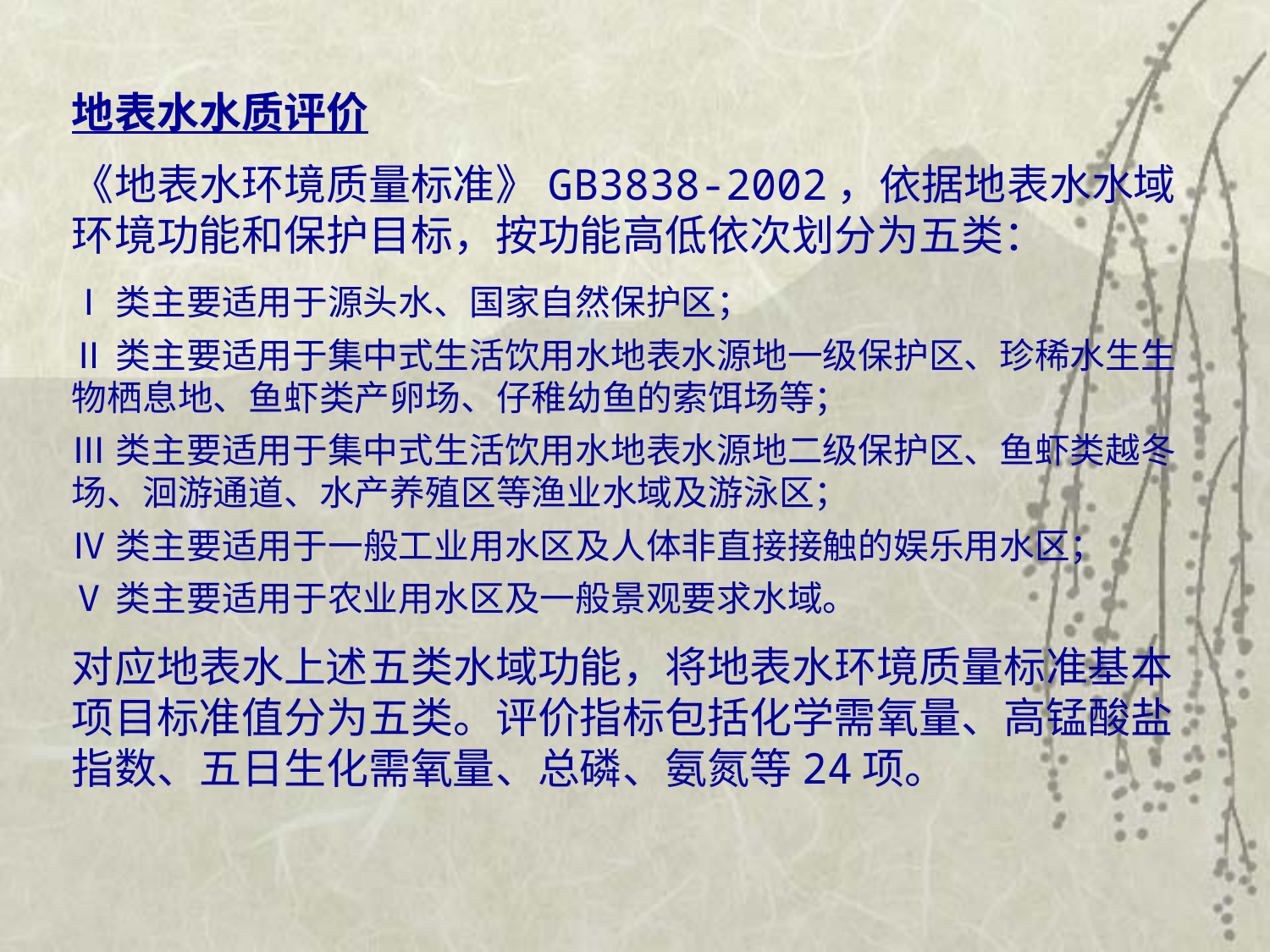

地表水水质评价
《地表水环境质量标准》GB3838-2002，依据地表水水域环境功能和保护目标，按功能高低依次划分为五类：
Ⅰ类主要适用于源头水、国家自然保护区；
Ⅱ类主要适用于集中式生活饮用水地表水源地一级保护区、珍稀水生生物栖息地、鱼虾类产卵场、仔稚幼鱼的索饵场等；
Ⅲ类主要适用于集中式生活饮用水地表水源地二级保护区、鱼虾类越冬场、洄游通道、水产养殖区等渔业水域及游泳区；
Ⅳ类主要适用于一般工业用水区及人体非直接接触的娱乐用水区；
Ⅴ类主要适用于农业用水区及一般景观要求水域。
对应地表水上述五类水域功能，将地表水环境质量标准基本项目标准值分为五类。评价指标包括化学需氧量、高锰酸盐指数、五日生化需氧量、总磷、氨氮等24项。